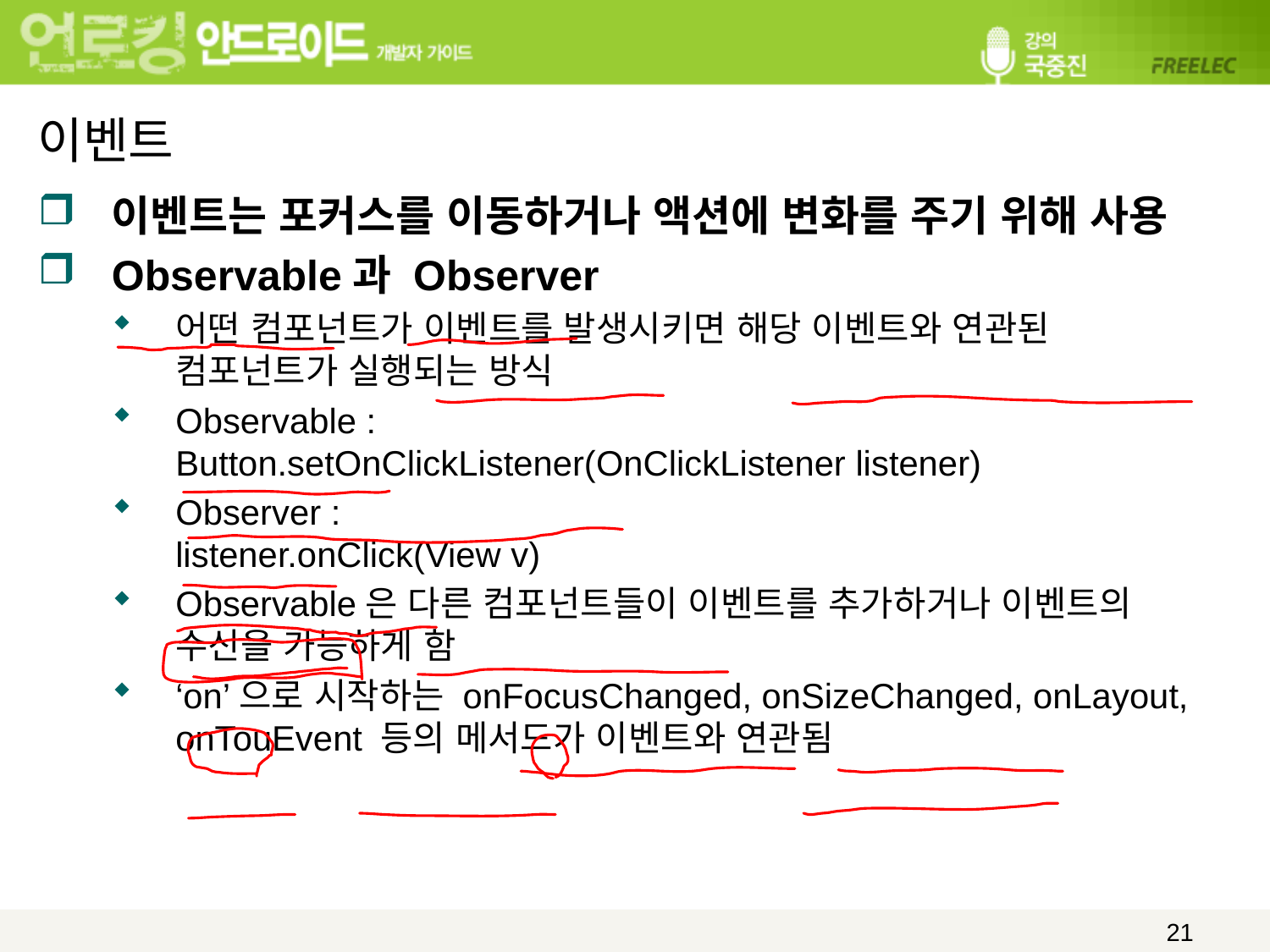

# 이벤트
이벤트는 포커스를 이동하거나 액션에 변화를 주기 위해 사용
Observable과 Observer
어떤 컴포넌트가 이벤트를 발생시키면 해당 이벤트와 연관된 컴포넌트가 실행되는 방식
Observable :
Button.setOnClickListener(OnClickListener listener)
Observer :
listener.onClick(View v)
Observable은 다른 컴포넌트들이 이벤트를 추가하거나 이벤트의 수신을 가능하게 함
‘on’으로 시작하는 onFocusChanged, onSizeChanged, onLayout, onTouEvent 등의 메서드가 이벤트와 연관됨
21